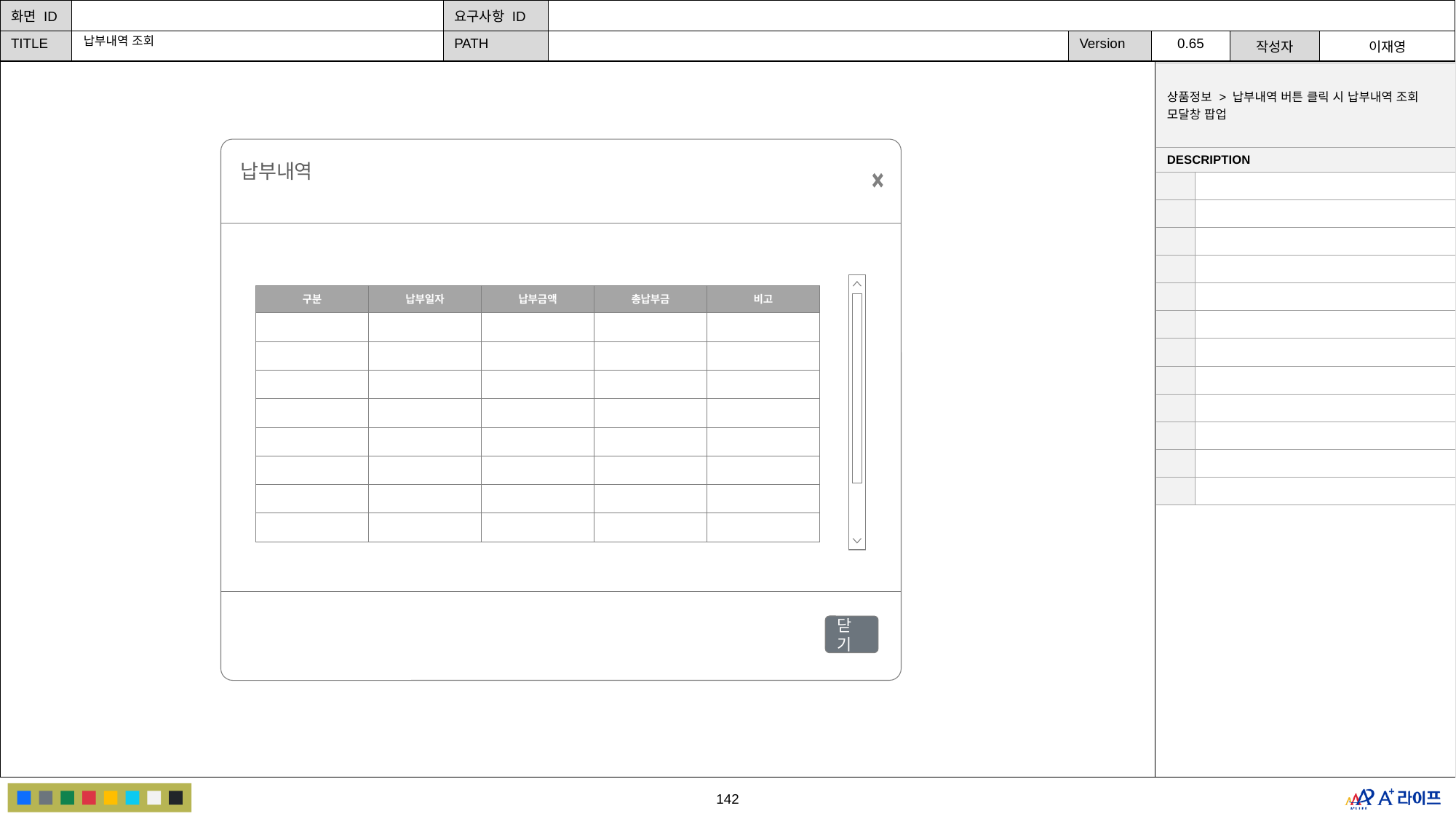

납부내역 조회
| 상품정보 > 납부내역 버튼 클릭 시 납부내역 조회 모달창 팝업 |  |
| --- | --- |
| DESCRIPTION |  |
|  |  |
|  |  |
|  |  |
|  |  |
|  |  |
|  |  |
|  |  |
|  |  |
|  |  |
|  |  |
|  |  |
|  |  |
납부내역

| 구분 | 납부일자 | 납부금액 | 총납부금 | 비고 |
| --- | --- | --- | --- | --- |
|  |  |  |  |  |
|  |  |  |  |  |
|  |  |  |  |  |
|  |  |  |  |  |
|  |  |  |  |  |
|  |  |  |  |  |
|  |  |  |  |  |
|  |  |  |  |  |
닫기